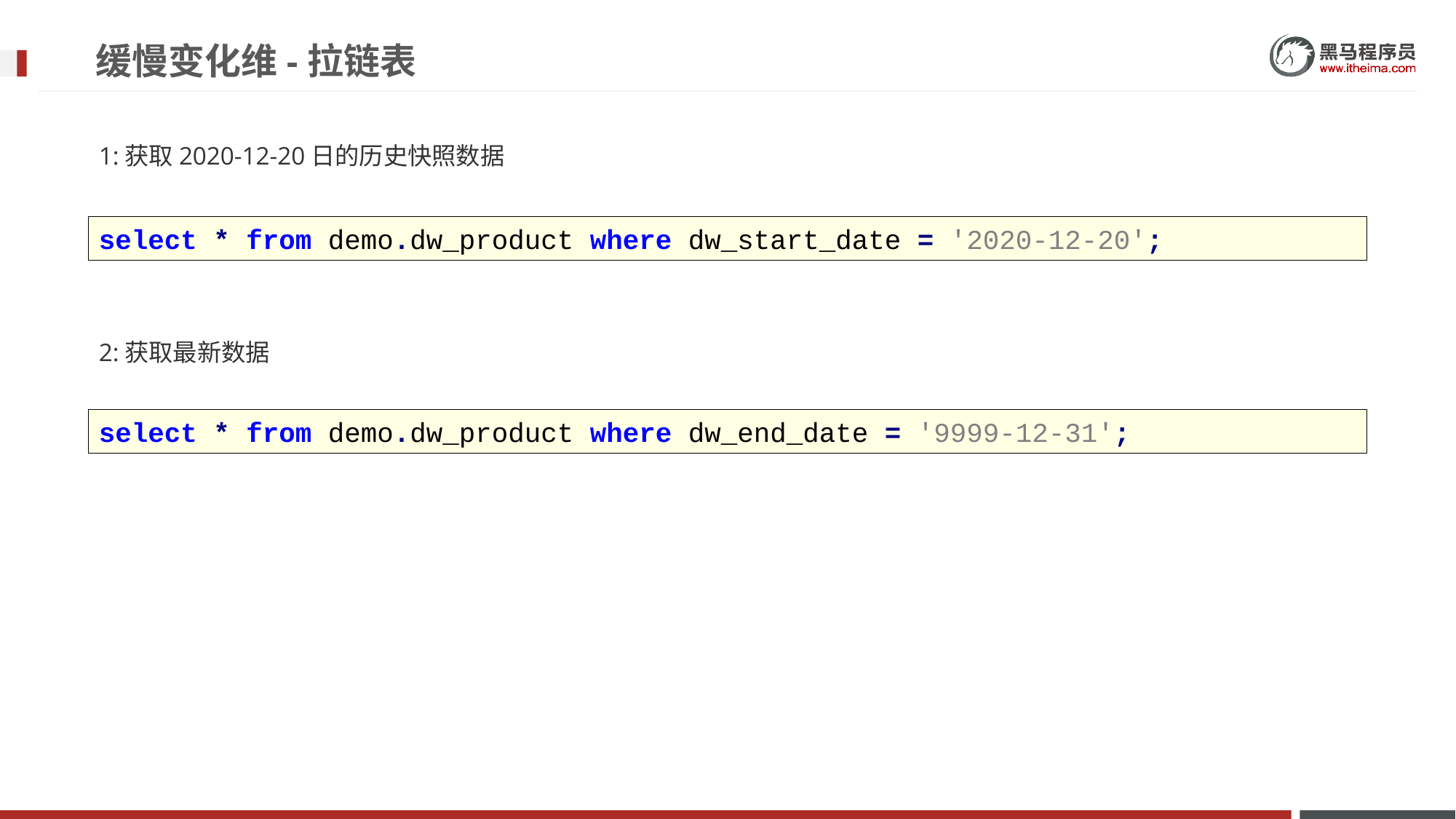

# 缓慢变化维-拉链表
1:获取2020-12-20日的历史快照数据
select * from demo.dw_product where dw_start_date = '2020-12-20';
2:获取最新数据
select * from demo.dw_product where dw_end_date = '9999-12-31';